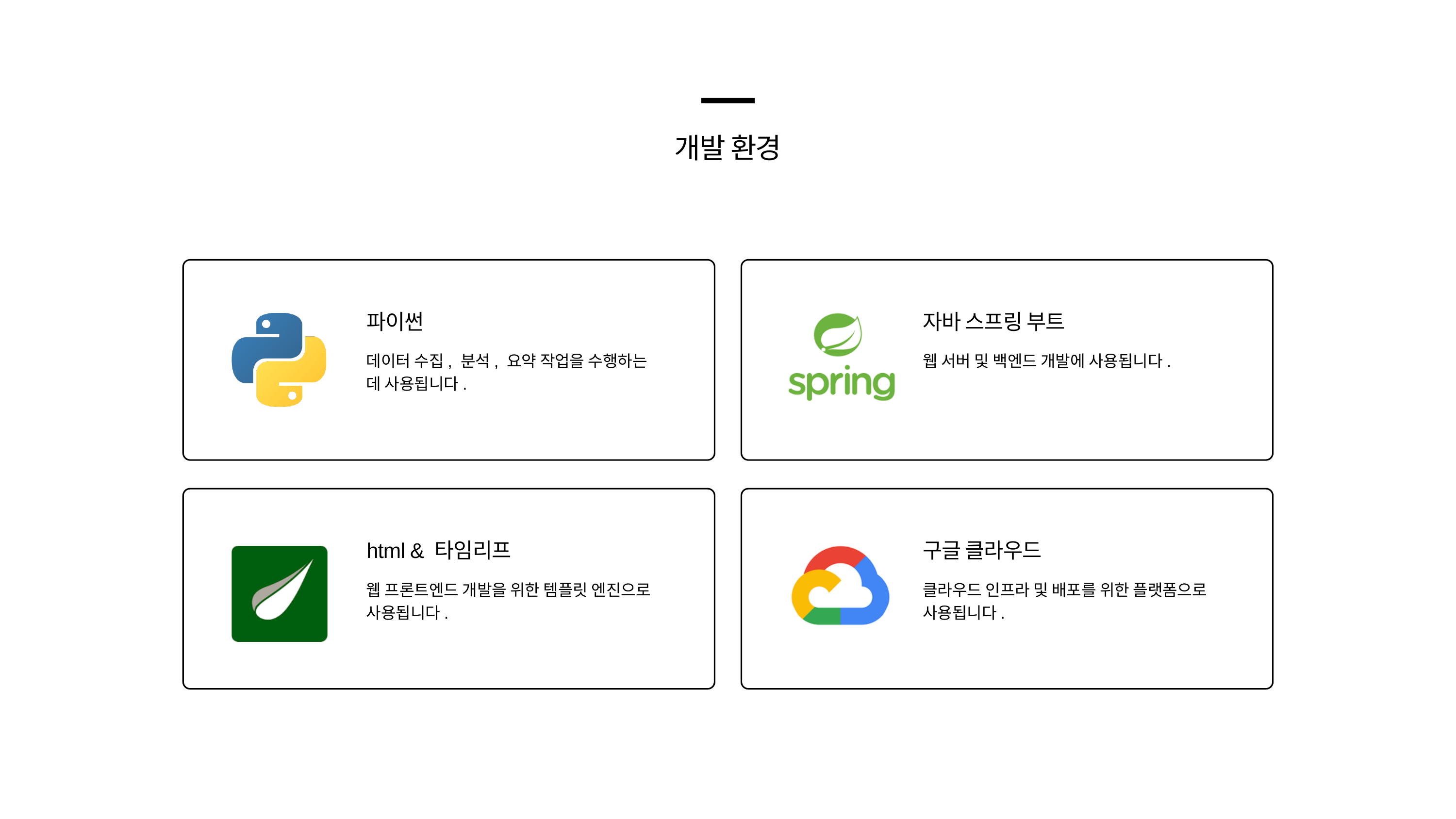

개발 환경

파이썬
자바 스프링 부트

데이터 수집, 분석, 요약 작업을 수행하는 데 사용됩니다.
웹 서버 및 백엔드 개발에 사용됩니다.

html & 타임리프
구글 클라우드

웹 프론트엔드 개발을 위한 템플릿 엔진으로 사용됩니다.
클라우드 인프라 및 배포를 위한 플랫폼으로 사용됩니다.